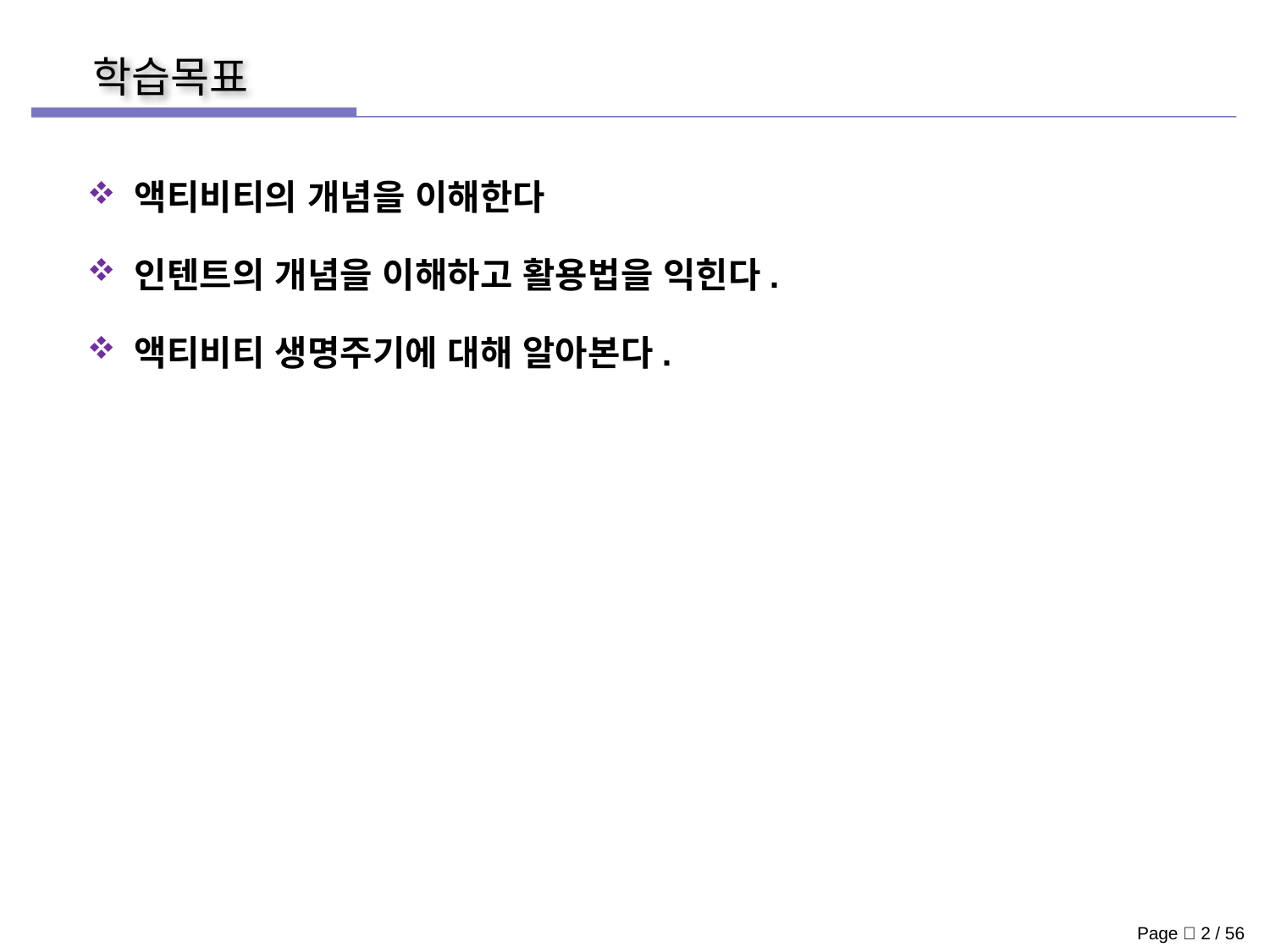

액티비티의 개념을 이해한다
 인텐트의 개념을 이해하고 활용법을 익힌다.
 액티비티 생명주기에 대해 알아본다.